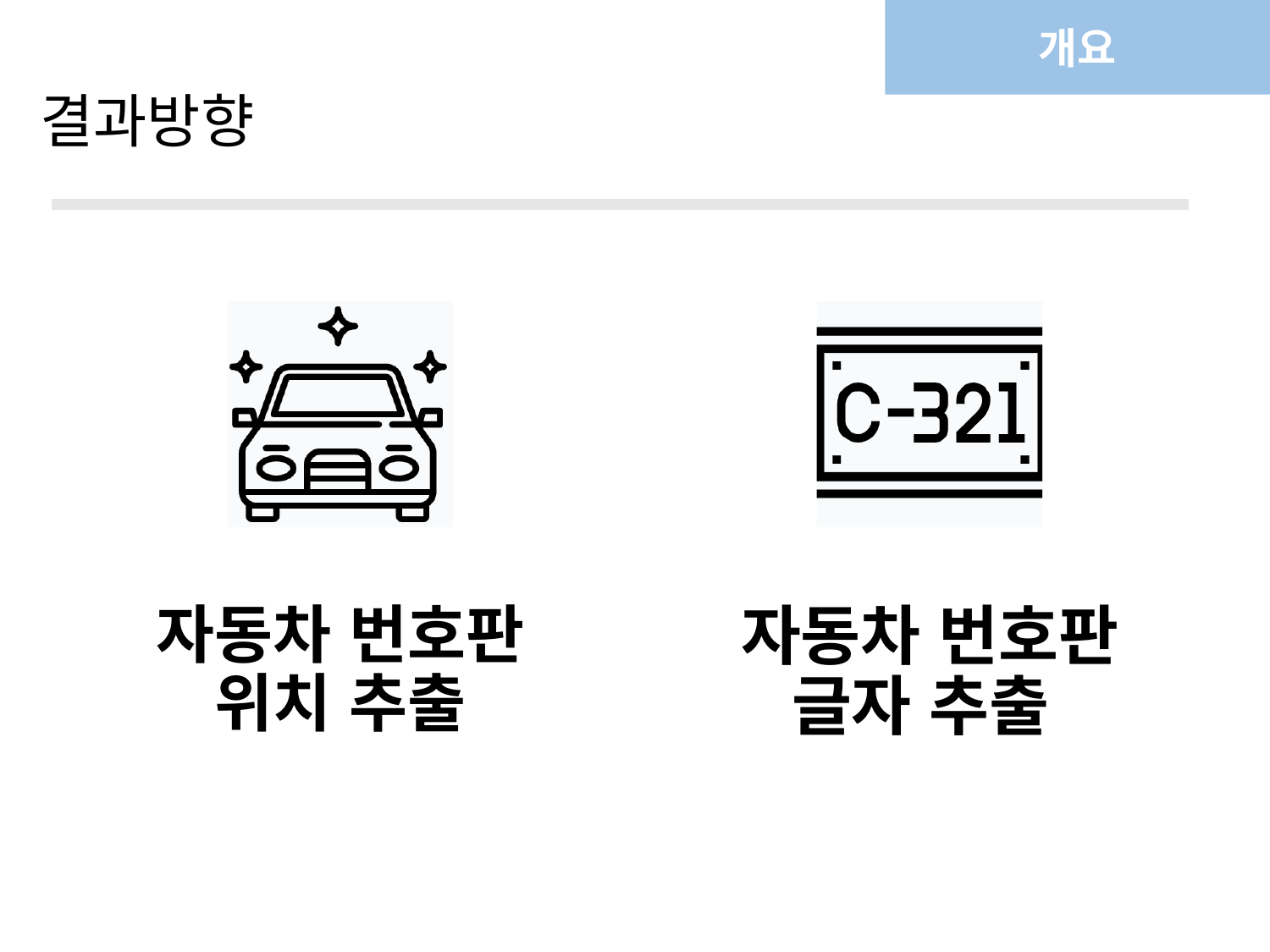

개요
결과방향

자동차 번호판 위치 추출
자동차 번호판 글자 추출